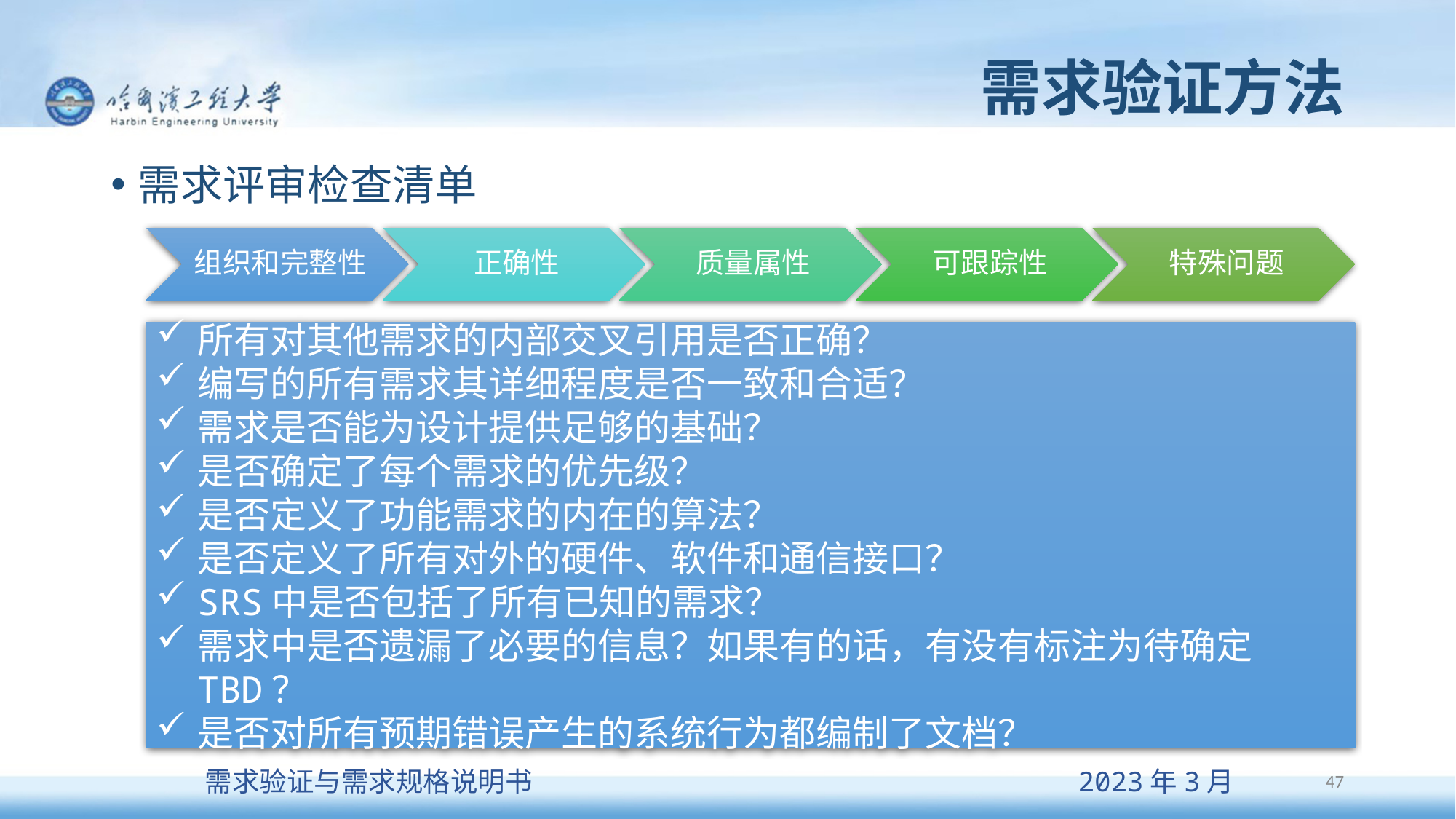

# 需求验证方法
需求评审检查清单

组织和完整性
正确性
质量属性
可跟踪性
特殊问题
所有对其他需求的内部交叉引用是否正确？
编写的所有需求其详细程度是否一致和合适？
需求是否能为设计提供足够的基础？
是否确定了每个需求的优先级？
是否定义了功能需求的内在的算法？
是否定义了所有对外的硬件、软件和通信接口？
SRS中是否包括了所有已知的需求？
需求中是否遗漏了必要的信息？如果有的话，有没有标注为待确定TBD？
是否对所有预期错误产生的系统行为都编制了文档？
47